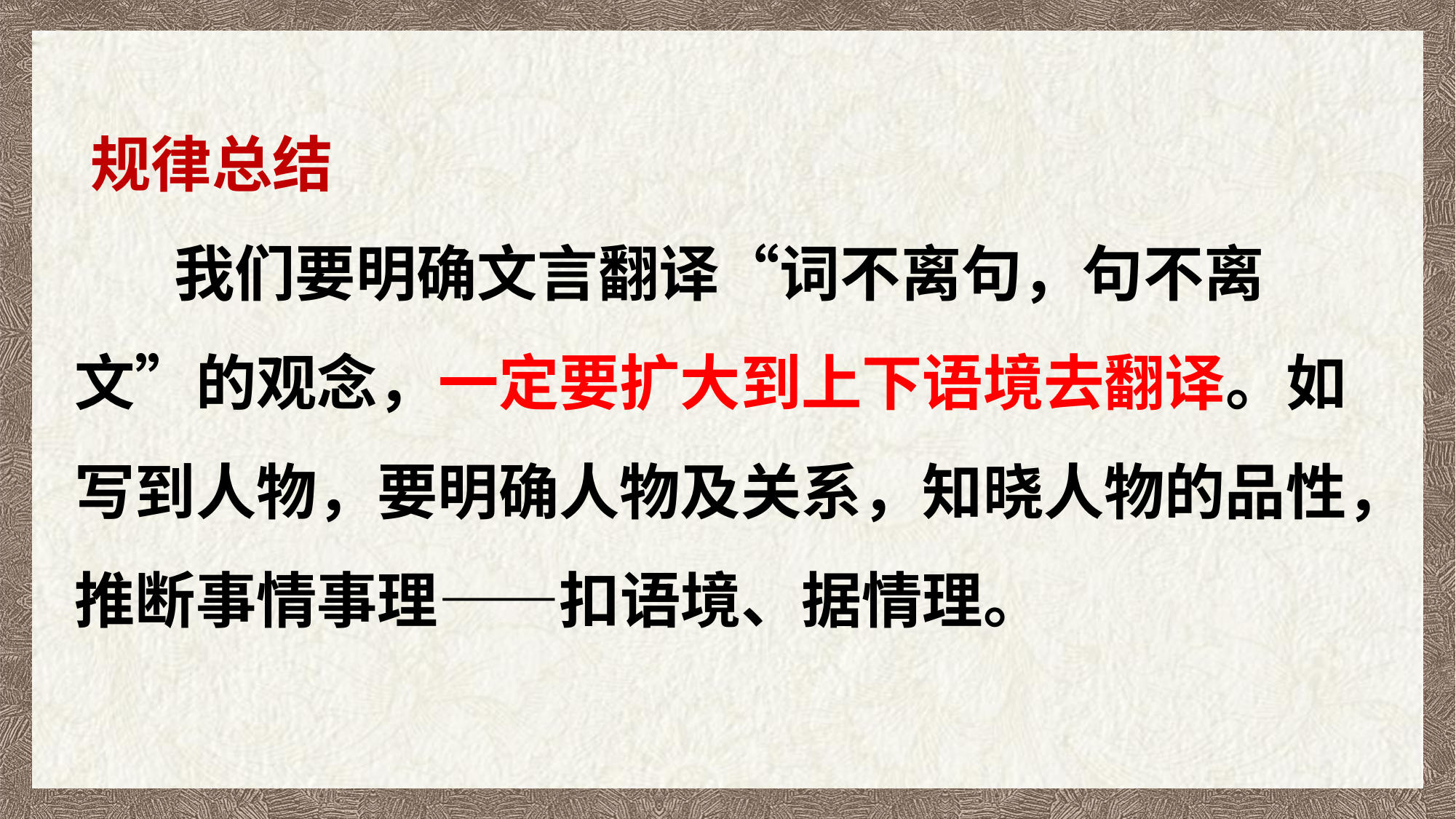

规律总结
     我们要明确文言翻译“词不离句，句不离文”的观念，一定要扩大到上下语境去翻译。如写到人物，要明确人物及关系，知晓人物的品性，推断事情事理——扣语境、据情理。